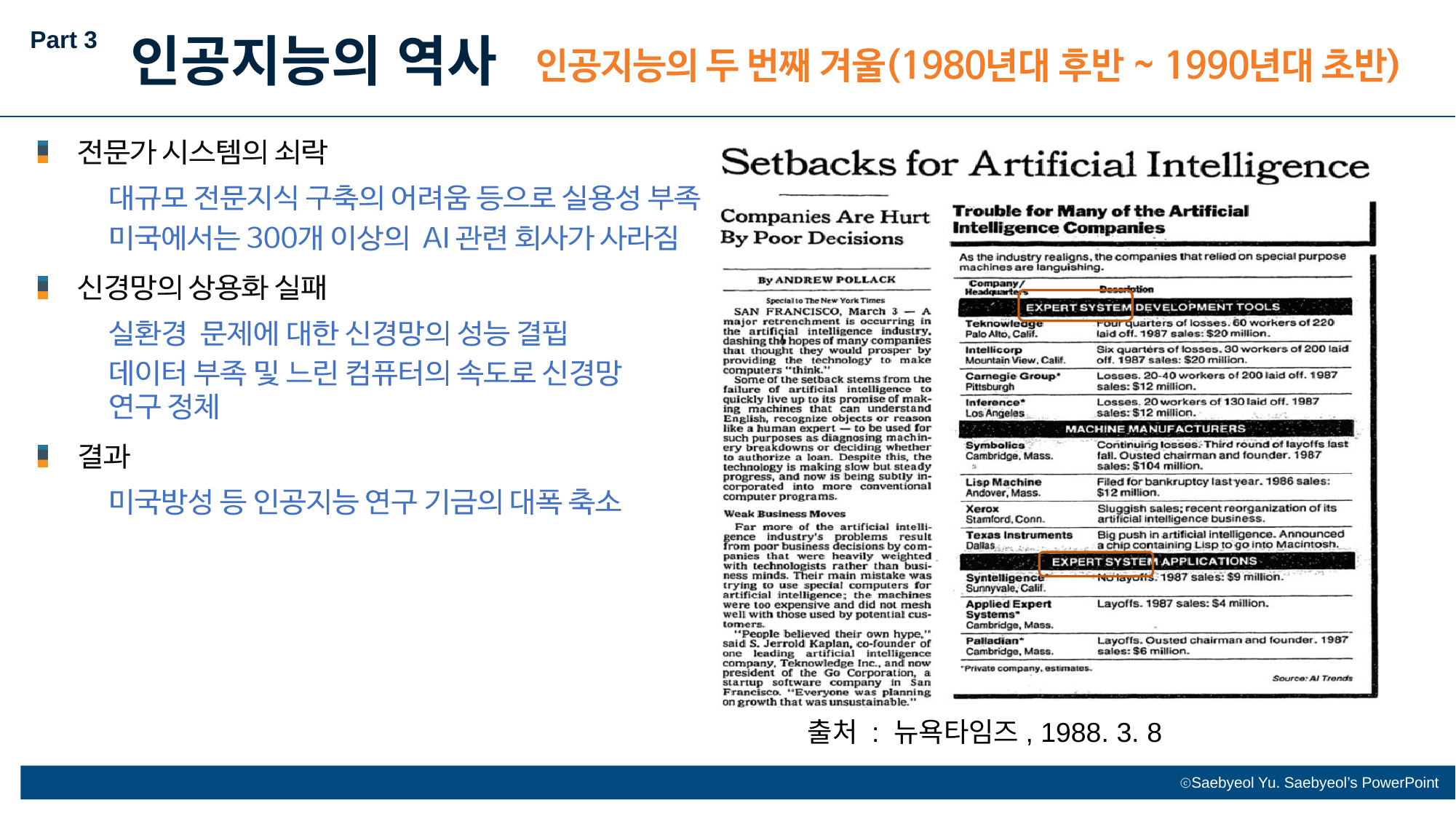

Part 3
인공지능의 역사

출처 : 뉴욕타임즈, 1988. 3. 8